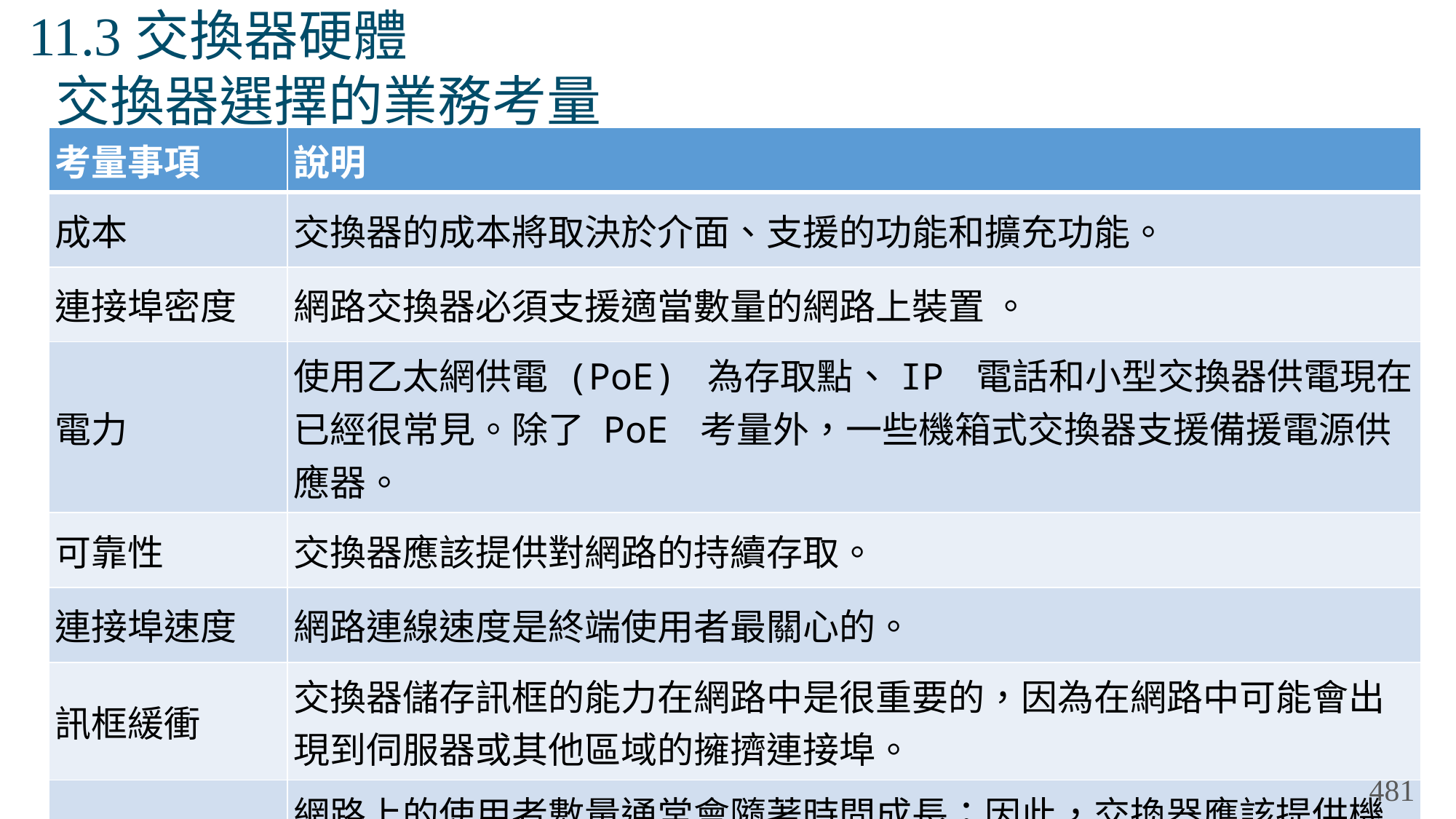

# 11.3交換器硬體 交換器選擇的業務考量
| 考量事項 | 說明 |
| --- | --- |
| 成本 | 交換器的成本將取決於介面、支援的功能和擴充功能。 |
| 連接埠密度 | 網路交換器必須支援適當數量的網路上裝置 。 |
| 電力 | 使用乙太網供電 (PoE) 為存取點、IP 電話和小型交換器供電現在已經很常見。除了 PoE 考量外，一些機箱式交換器支援備援電源供應器。 |
| 可靠性 | 交換器應該提供對網路的持續存取。 |
| 連接埠速度 | 網路連線速度是終端使用者最關心的。 |
| 訊框緩衝 | 交換器儲存訊框的能力在網路中是很重要的，因為在網路中可能會出現到伺服器或其他區域的擁擠連接埠。 |
| 可延展性 | 網路上的使用者數量通常會隨著時間成長；因此，交換器應該提供機會給成長。 |
481